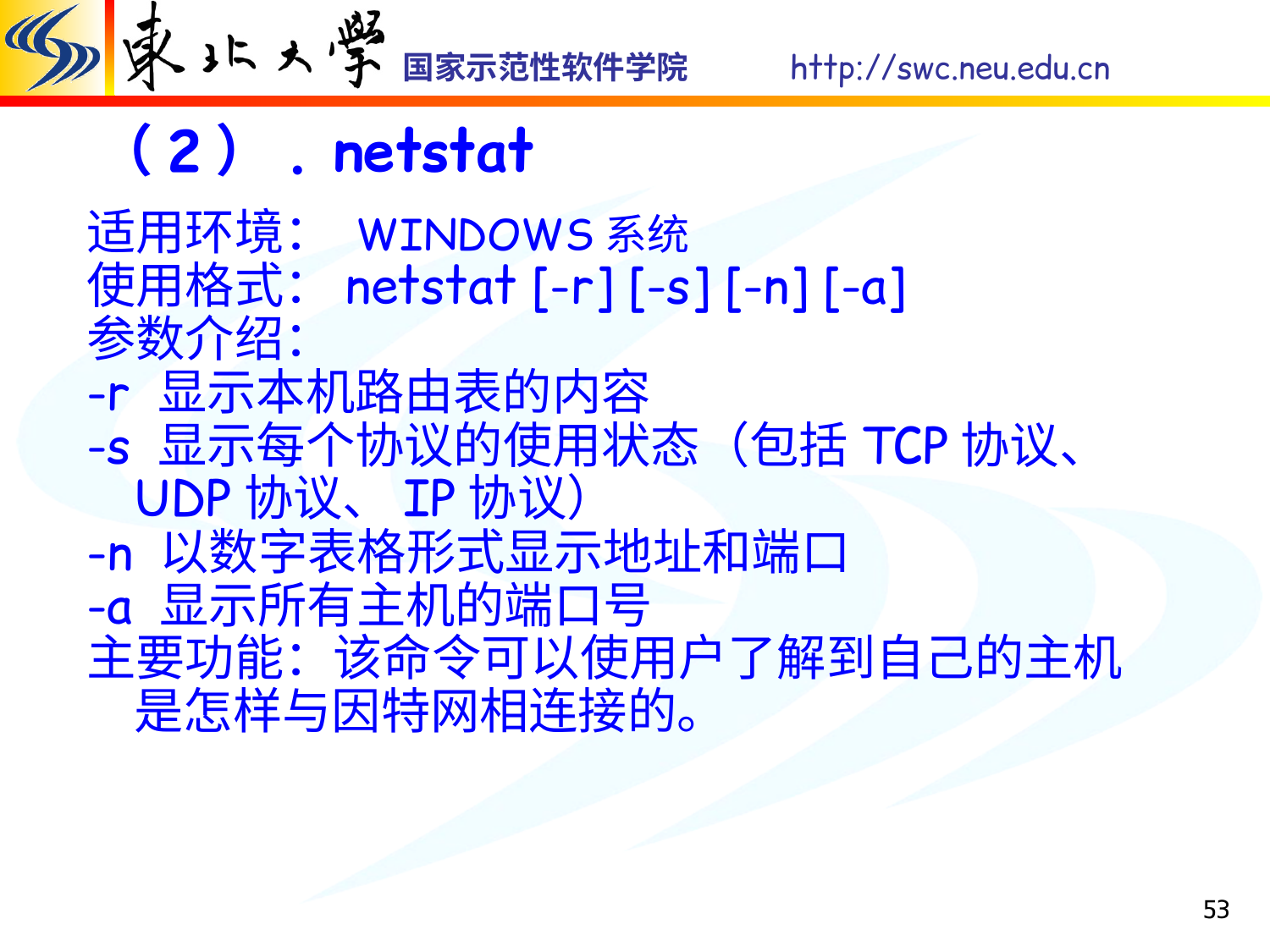

# （2）. netstat
适用环境： WINDOWS系统
使用格式：netstat [-r] [-s] [-n] [-a]
参数介绍：
-r 显示本机路由表的内容
-s 显示每个协议的使用状态（包括TCP协议、UDP协议、IP协议）
-n 以数字表格形式显示地址和端口
-a 显示所有主机的端口号
主要功能：该命令可以使用户了解到自己的主机是怎样与因特网相连接的。
53